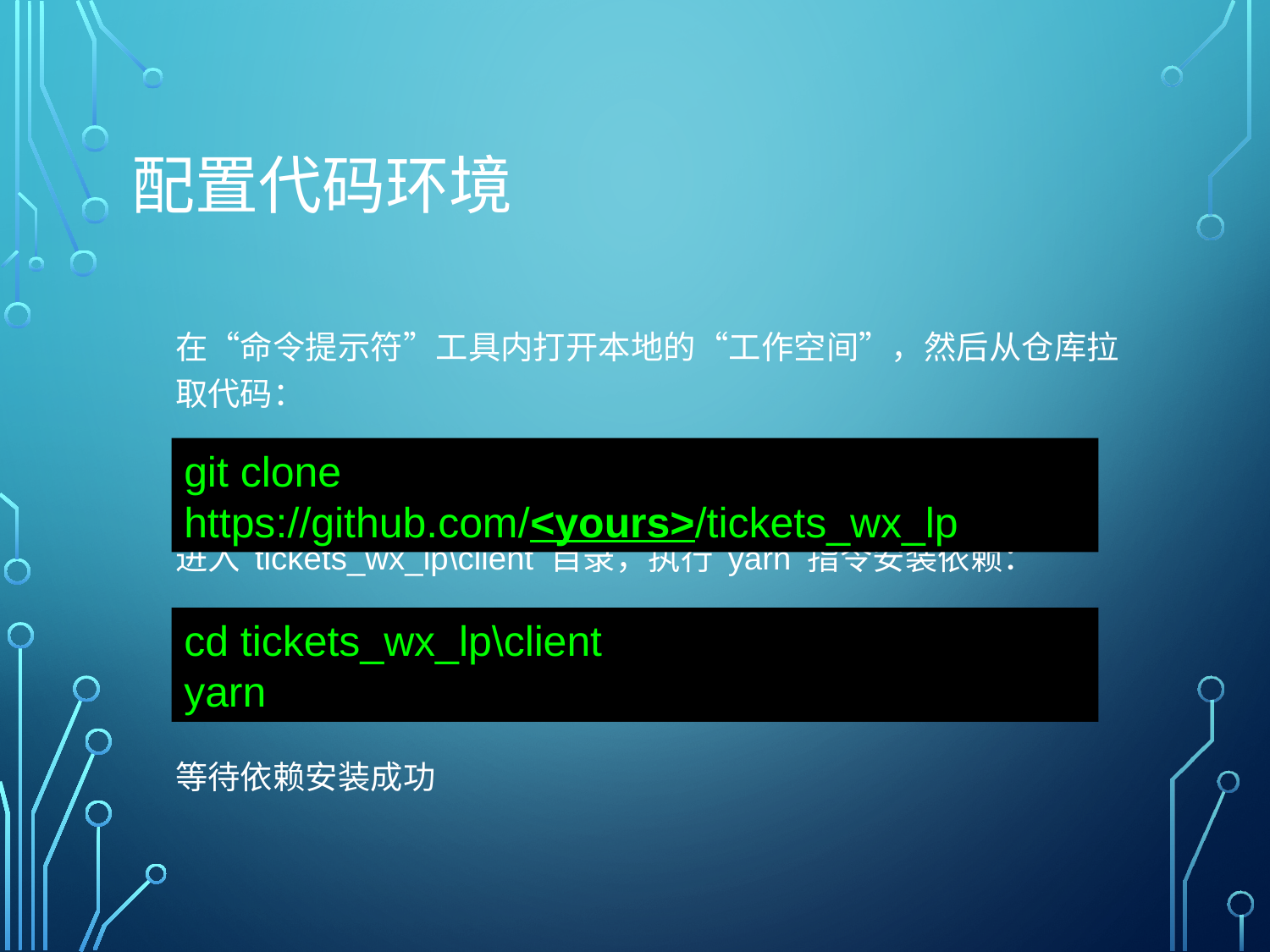

# 配置代码环境
在“命令提示符”工具内打开本地的“工作空间”，然后从仓库拉取代码：

进入 tickets_wx_lp\client 目录，执行 yarn 指令安装依赖：

等待依赖安装成功
git clone https://github.com/<yours>/tickets_wx_lp
cd tickets_wx_lp\client
yarn